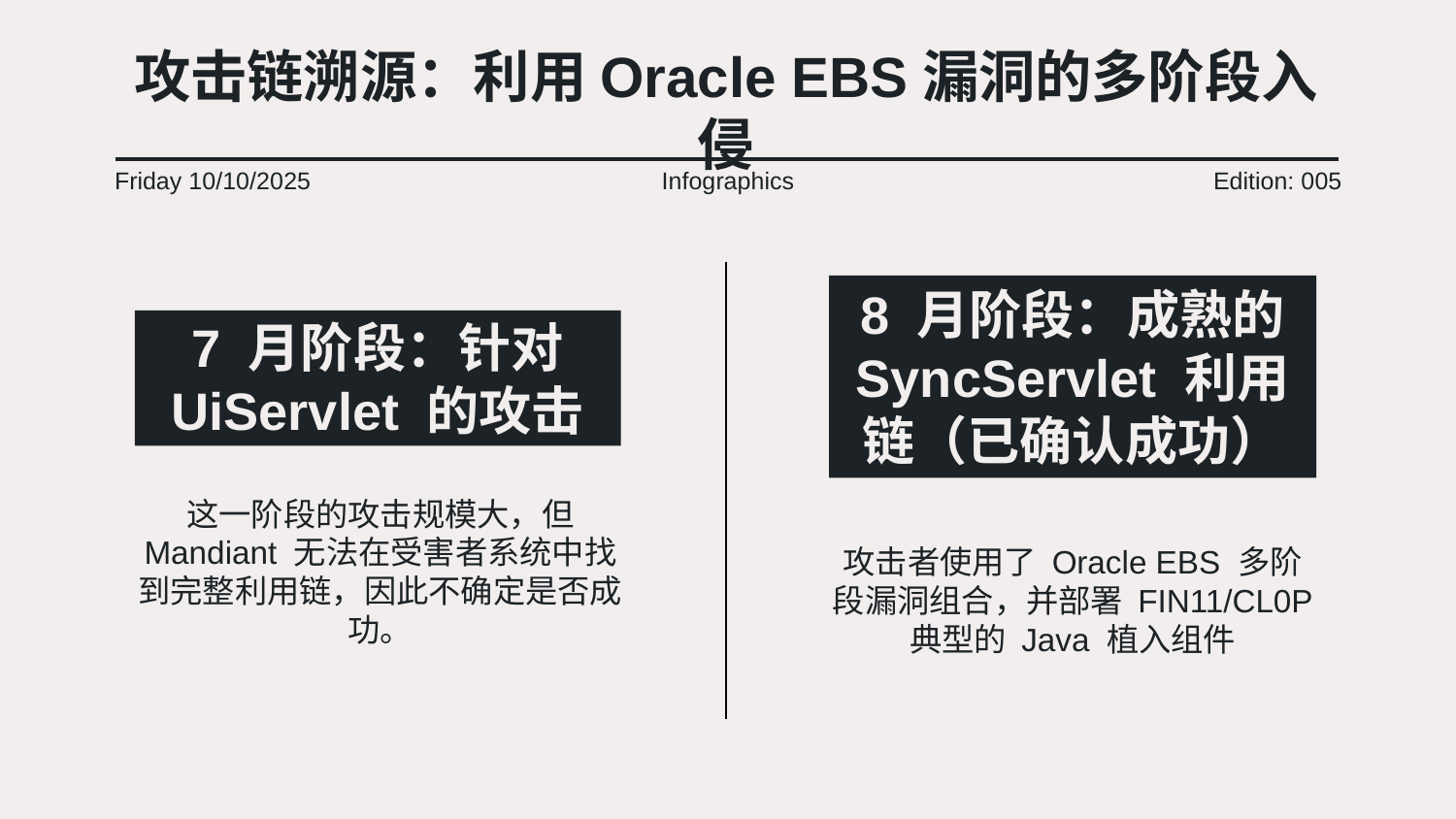

# 攻击链溯源：利用Oracle EBS漏洞的多阶段入侵
Friday 10/10/2025
Infographics
Edition: 005
8 月阶段：成熟的 SyncServlet 利用链（已确认成功）
攻击者使用了 Oracle EBS 多阶段漏洞组合，并部署 FIN11/CL0P 典型的 Java 植入组件
7 月阶段：针对 UiServlet 的攻击
这一阶段的攻击规模大，但 Mandiant 无法在受害者系统中找到完整利用链，因此不确定是否成功。